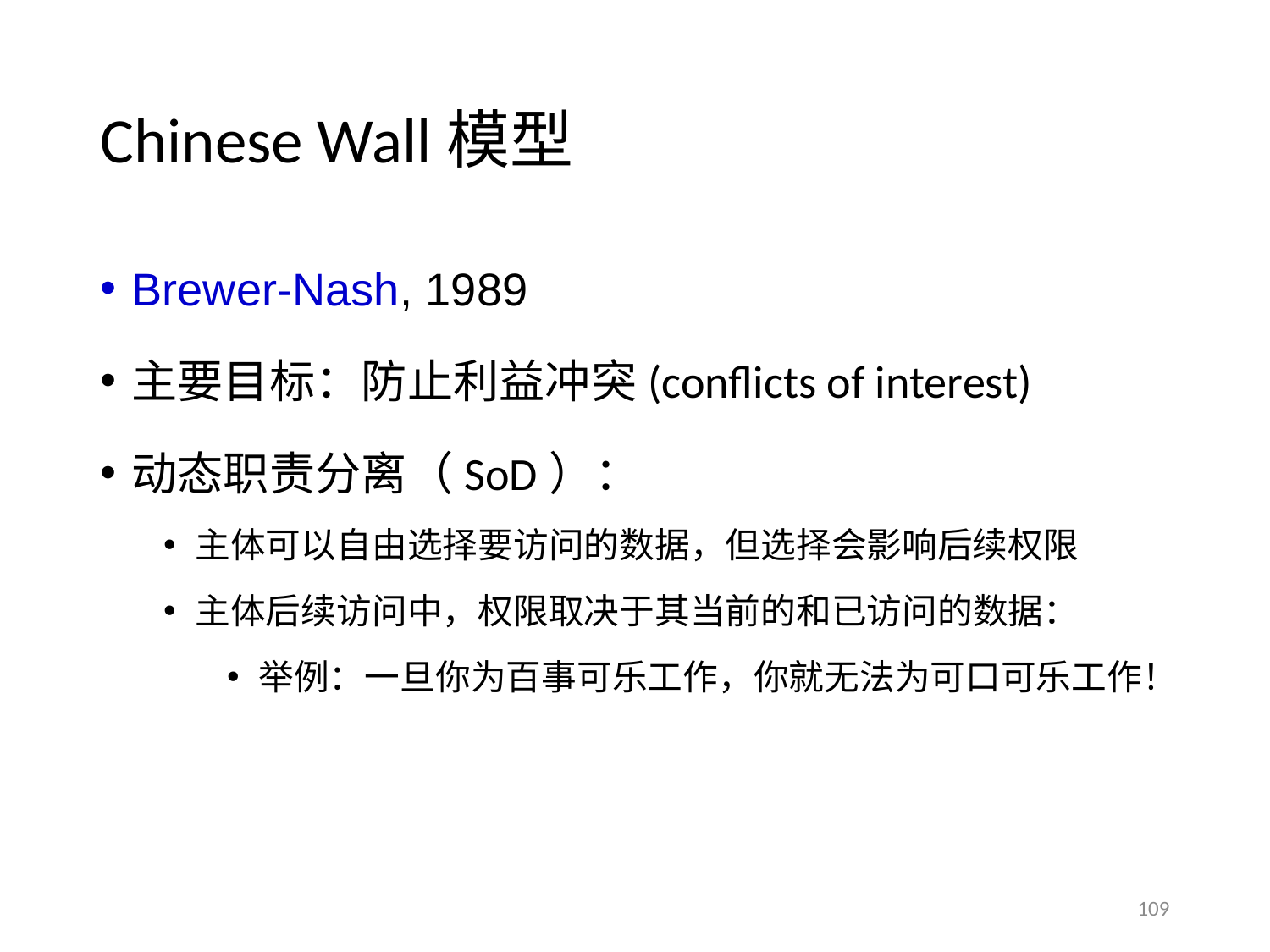

# Chinese Wall模型
Brewer-Nash, 1989
主要目标：防止利益冲突(conflicts of interest)
动态职责分离（SoD）：
主体可以自由选择要访问的数据，但选择会影响后续权限
主体后续访问中，权限取决于其当前的和已访问的数据：
举例：一旦你为百事可乐工作，你就无法为可口可乐工作！
109